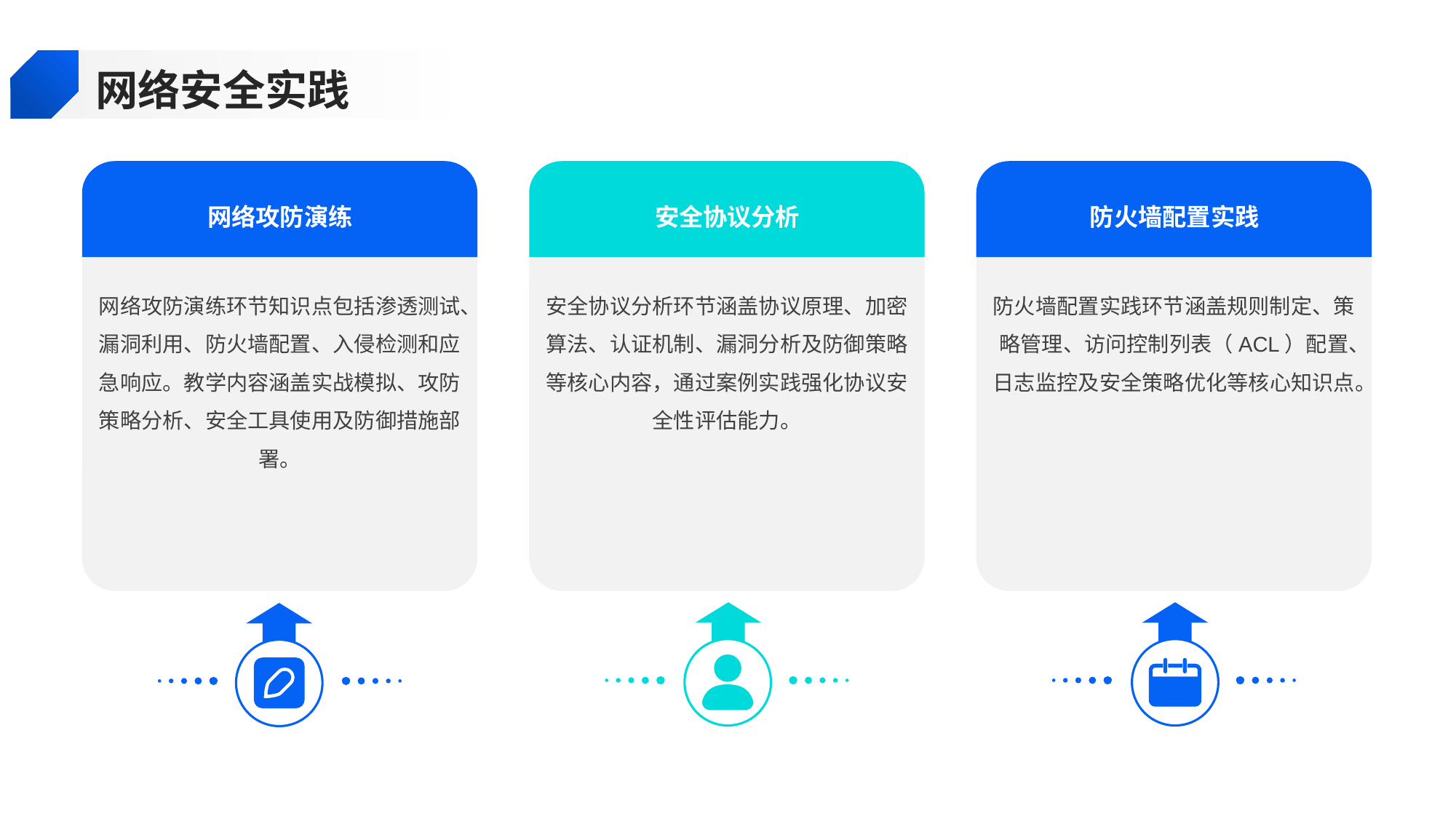

网络安全实践

网络攻防演练
安全协议分析
防火墙配置实践
网络攻防演练环节知识点包括渗透测试、漏洞利用、防火墙配置、入侵检测和应急响应。教学内容涵盖实战模拟、攻防策略分析、安全工具使用及防御措施部署。
安全协议分析环节涵盖协议原理、加密算法、认证机制、漏洞分析及防御策略等核心内容，通过案例实践强化协议安全性评估能力。
防火墙配置实践环节涵盖规则制定、策略管理、访问控制列表（ACL）配置、日志监控及安全策略优化等核心知识点。